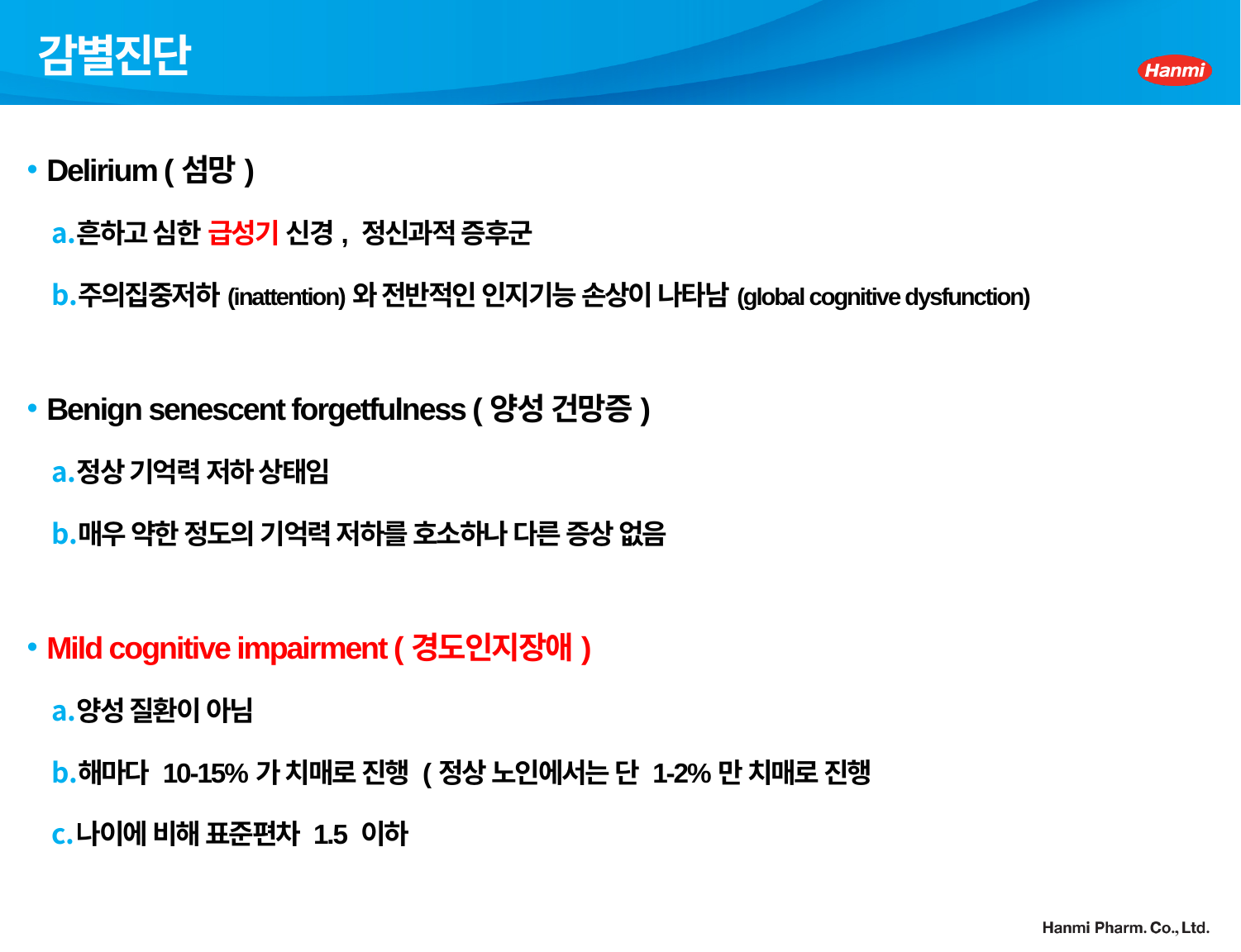

# 감별진단
Delirium (섬망)
흔하고 심한 급성기 신경, 정신과적 증후군
주의집중저하(inattention)와 전반적인 인지기능 손상이 나타남(global cognitive dysfunction)

Benign senescent forgetfulness (양성 건망증)
정상 기억력 저하 상태임
매우 약한 정도의 기억력 저하를 호소하나 다른 증상 없음

Mild cognitive impairment (경도인지장애)
양성 질환이 아님
해마다 10-15%가 치매로 진행 (정상 노인에서는 단 1-2%만 치매로 진행
나이에 비해 표준편차 1.5 이하